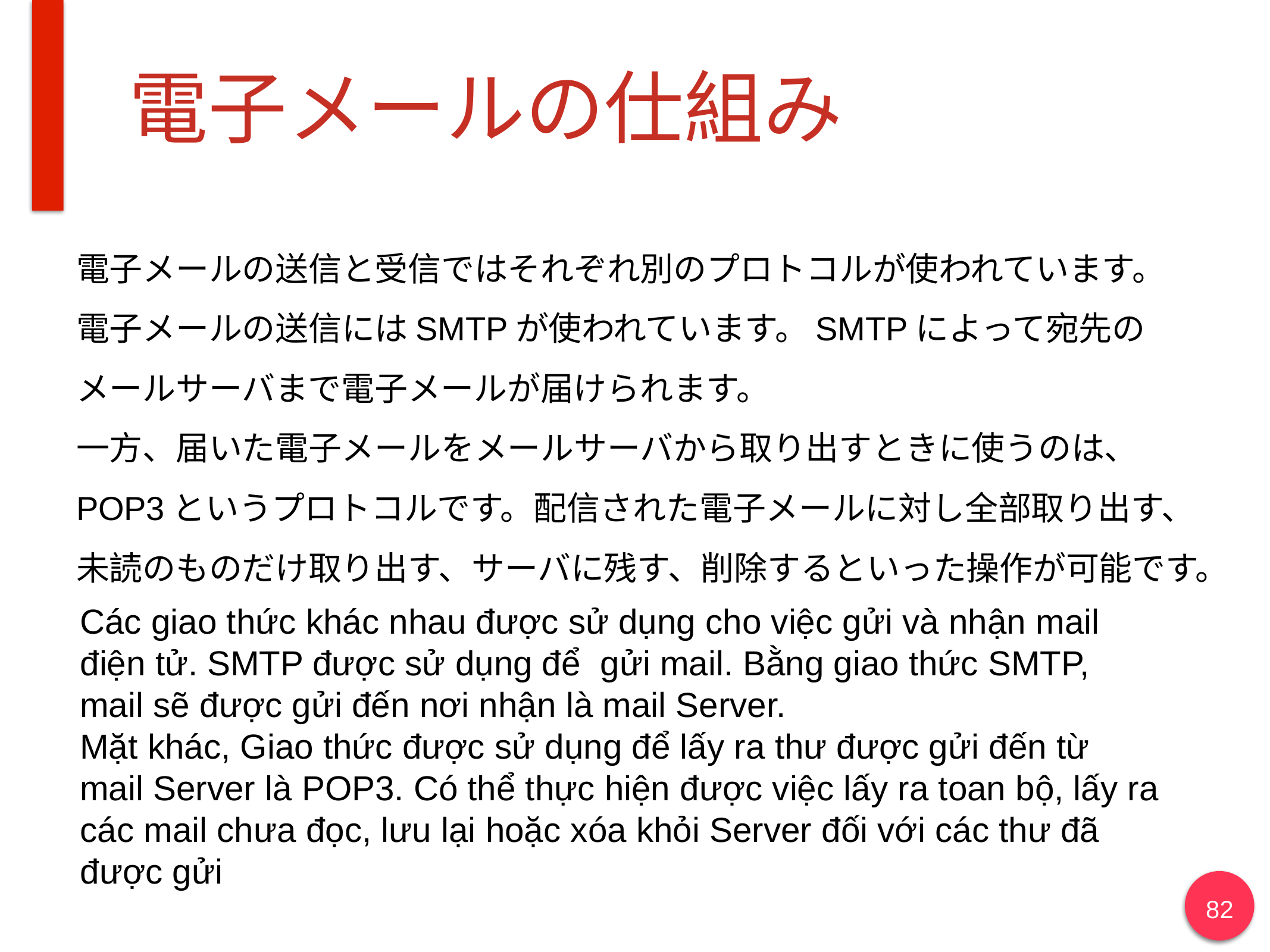

# 電子メールの仕組み
電子メールの送信と受信ではそれぞれ別のプロトコルが使われています。
電子メールの送信にはSMTPが使われています。SMTPによって宛先の
メールサーバまで電子メールが届けられます。
一方、届いた電子メールをメールサーバから取り出すときに使うのは、
POP3というプロトコルです。配信された電子メールに対し全部取り出す、
未読のものだけ取り出す、サーバに残す、削除するといった操作が可能です。
Các giao thức khác nhau được sử dụng cho việc gửi và nhận mail điện tử. SMTP được sử dụng để  gửi mail. Bằng giao thức SMTP, mail sẽ được gửi đến nơi nhận là mail Server.
Mặt khác, Giao thức được sử dụng để lấy ra thư được gửi đến từ mail Server là POP3. Có thể thực hiện được việc lấy ra toan bộ, lấy ra các mail chưa đọc, lưu lại hoặc xóa khỏi Server đối với các thư đã được gửi
82